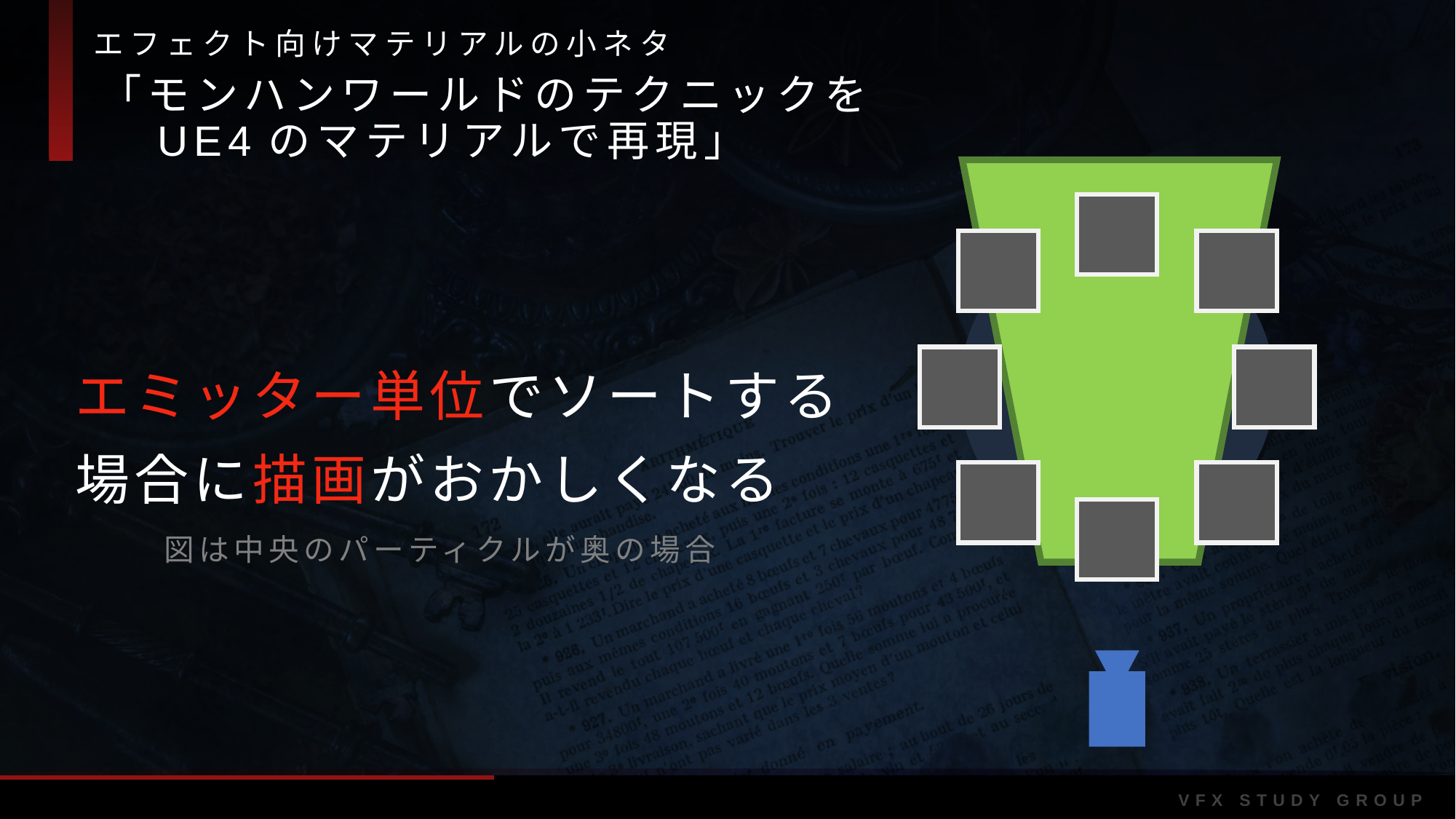

「モンハンワールドのテクニックを
　UE4のマテリアルで再現」

エミッター単位でソートする
場合に描画がおかしくなる

図は中央のパーティクルが奥の場合